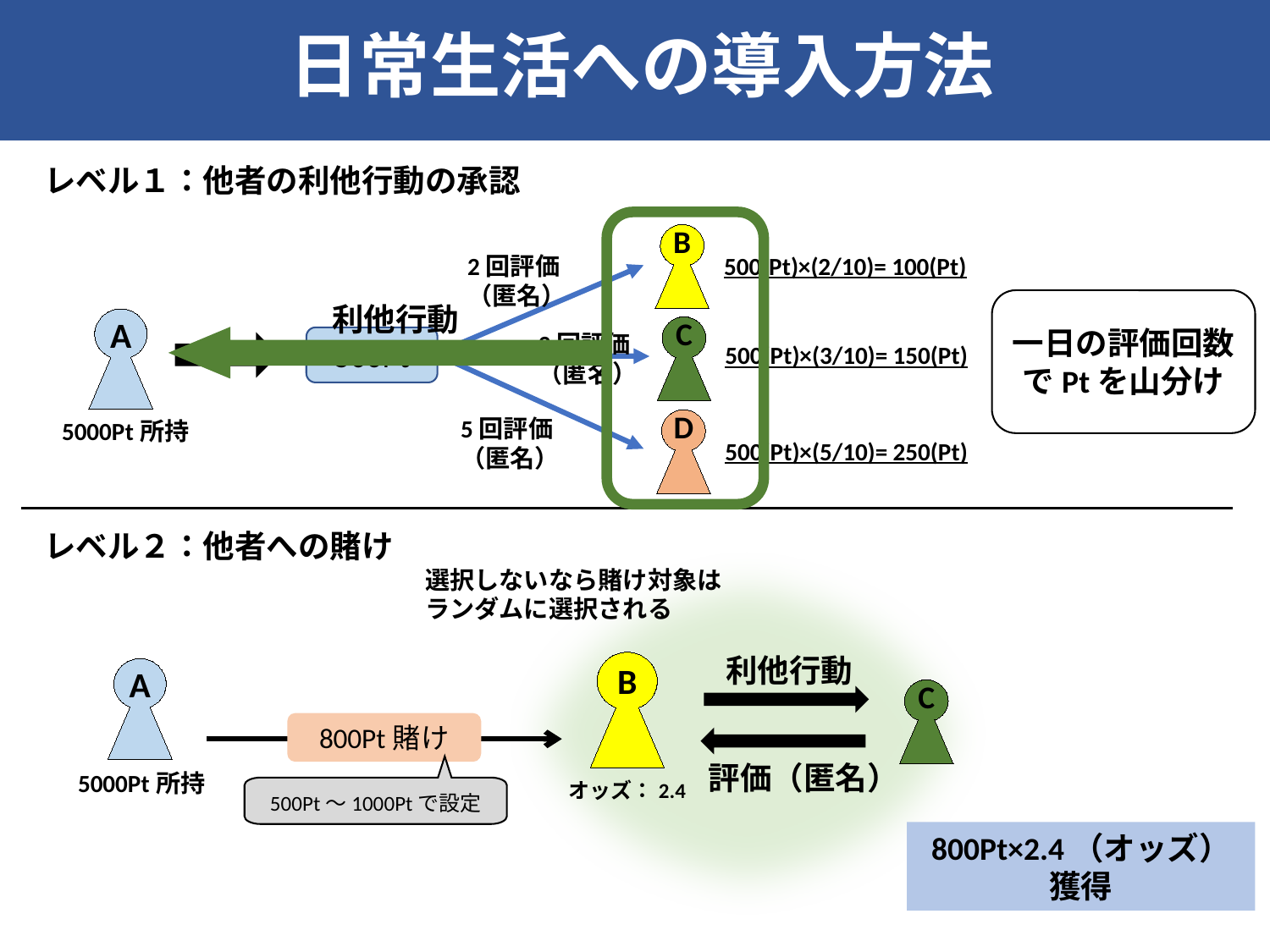

日常生活への導入方法
レベル１：他者の利他行動の承認

利他行動
B

2回評価
（匿名）
3回評価
（匿名）
500Pt

5回評価
（匿名）
500(Pt)×(2/10)= 100(Pt)
一日の評価回数でPtを山分け
500(Pt)×(3/10)= 150(Pt)
500(Pt)×(5/10)= 250(Pt)
A

C

5000Pt所持
D

レベル２：他者への賭け
			選択しないなら賭け対象は
			ランダムに選択される

B

A

800Pt賭け

500Pt～1000Ptで設定
5000Pt所持
利他行動

C

評価（匿名）
オッズ：2.4
800Pt×2.4（オッズ）
獲得